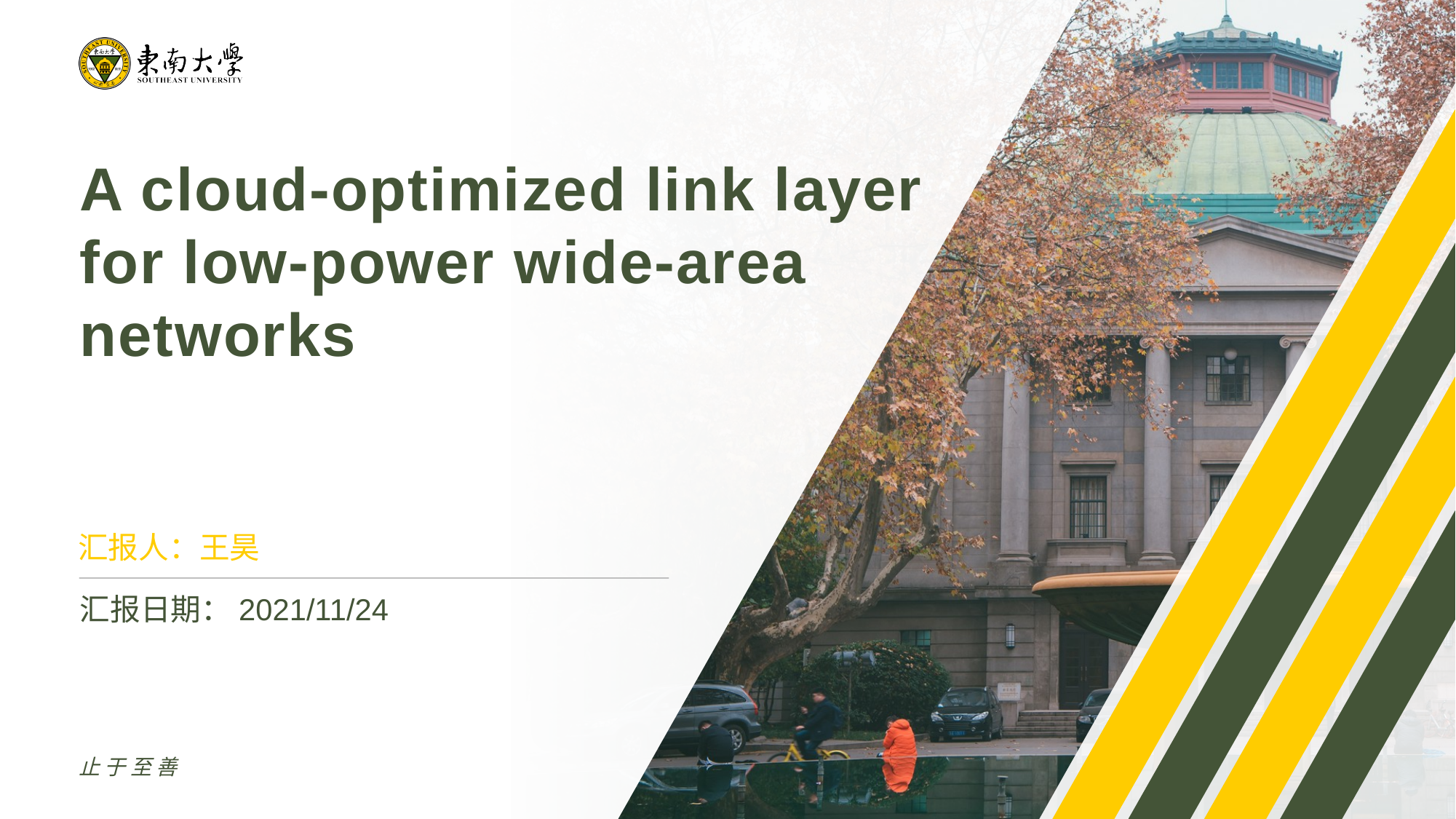

A cloud-optimized link layer for low-power wide-area networks
汇报人：王昊
汇报日期：2021/11/24
止于至善